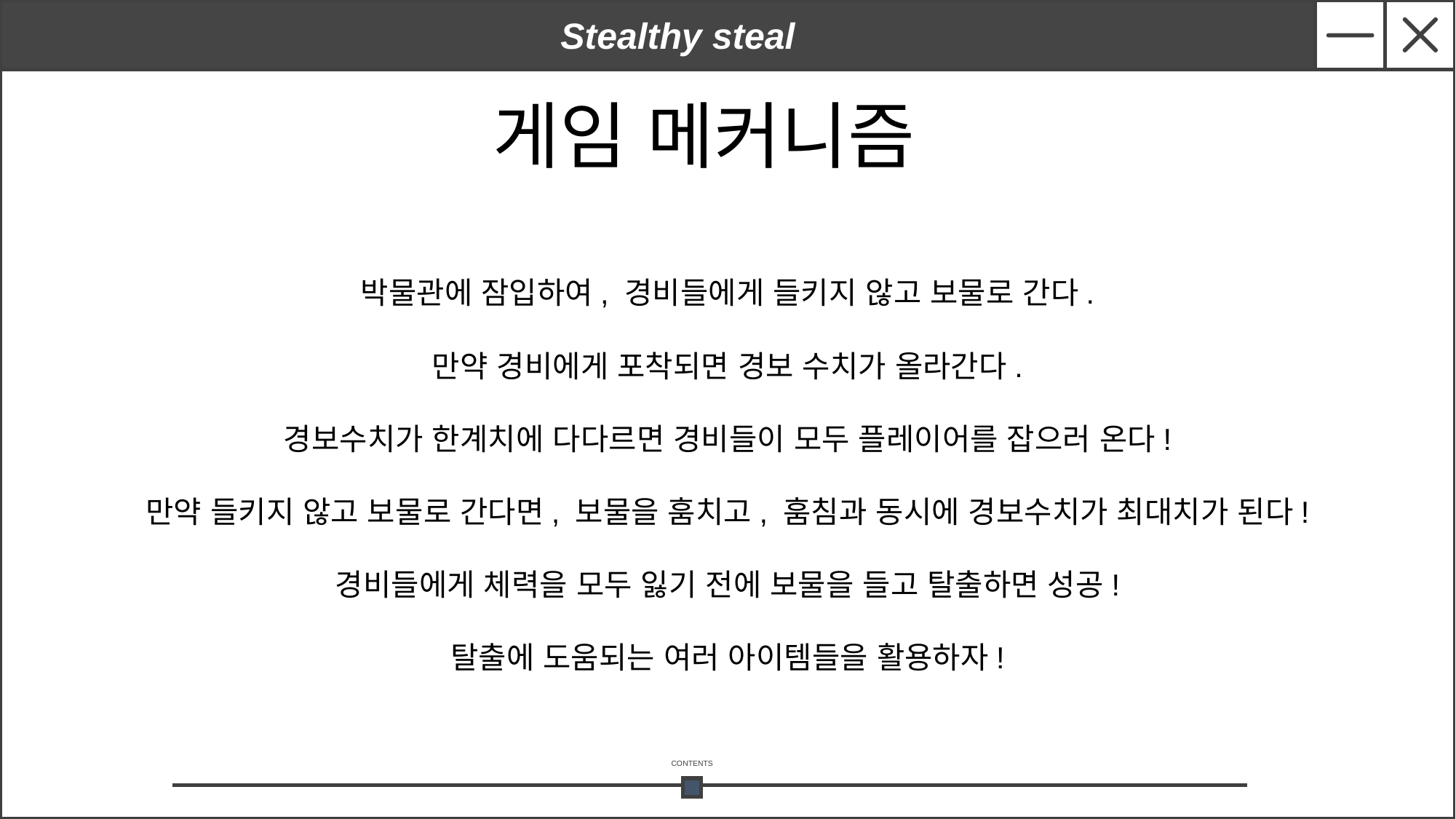

Stealthy steal

게임 메커니즘
박물관에 잠입하여, 경비들에게 들키지 않고 보물로 간다.

만약 경비에게 포착되면 경보 수치가 올라간다.

경보수치가 한계치에 다다르면 경비들이 모두 플레이어를 잡으러 온다!

만약 들키지 않고 보물로 간다면, 보물을 훔치고, 훔침과 동시에 경보수치가 최대치가 된다!

경비들에게 체력을 모두 잃기 전에 보물을 들고 탈출하면 성공!

탈출에 도움되는 여러 아이템들을 활용하자!
CONTENTS